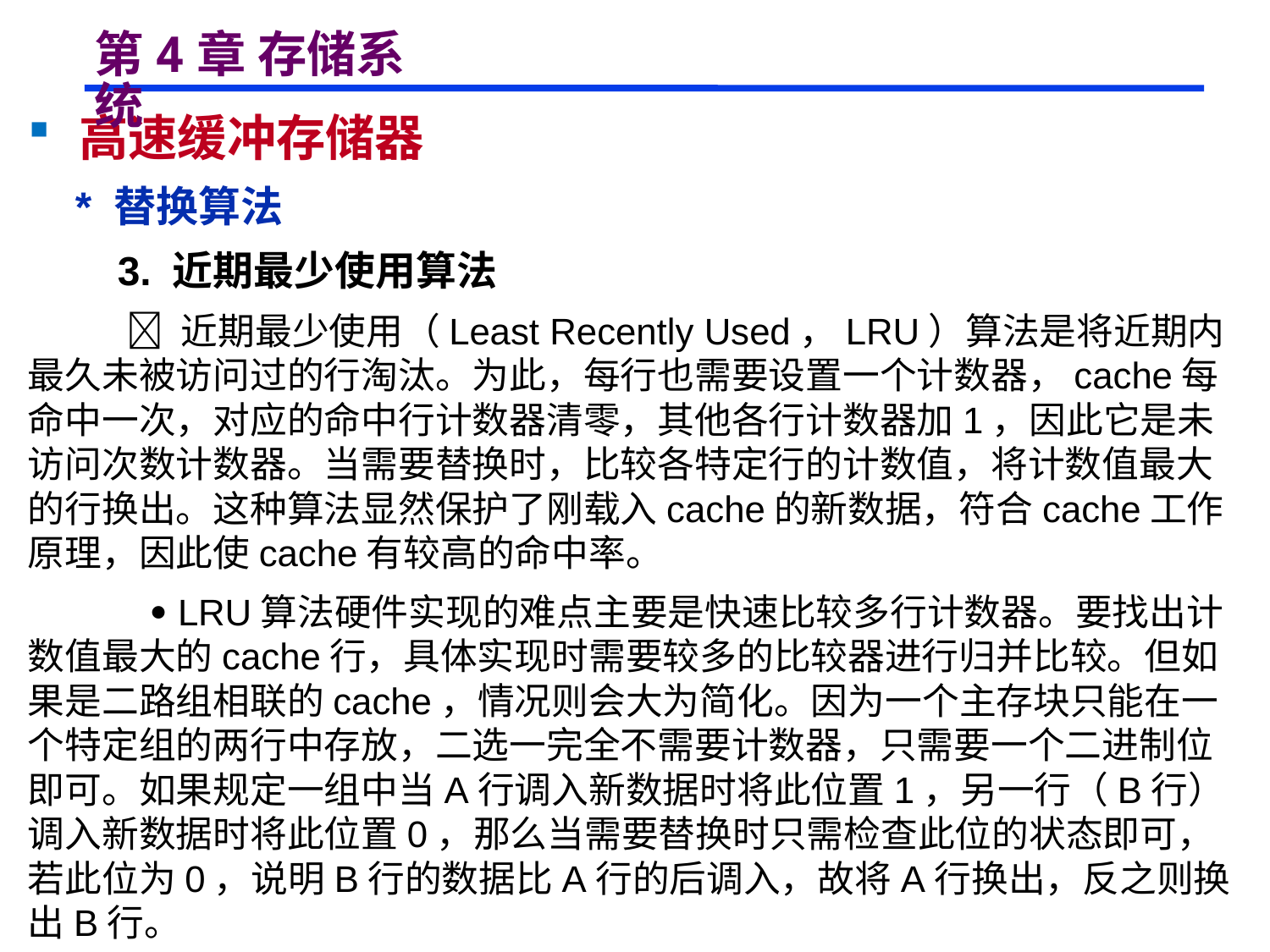

# 第4章 存储系统
 高速缓冲存储器
    * 替换算法
        3. 近期最少使用算法
            • 近期最少使用（Least Recently Used，LRU）算法是将近期内最久未被访问过的行淘汰。为此，每行也需要设置一个计数器，cache每命中一次，对应的命中行计数器清零，其他各行计数器加1，因此它是未访问次数计数器。当需要替换时，比较各特定行的计数值，将计数值最大的行换出。这种算法显然保护了刚载入cache的新数据，符合cache工作原理，因此使cache有较高的命中率。
            • LRU算法硬件实现的难点主要是快速比较多行计数器。要找出计数值最大的cache行，具体实现时需要较多的比较器进行归并比较。但如果是二路组相联的cache，情况则会大为简化。因为一个主存块只能在一个特定组的两行中存放，二选一完全不需要计数器，只需要一个二进制位即可。如果规定一组中当A行调入新数据时将此位置1，另一行（B行）调入新数据时将此位置0，那么当需要替换时只需检查此位的状态即可，若此位为0，说明B行的数据比A行的后调入，故将A行换出，反之则换出B行。